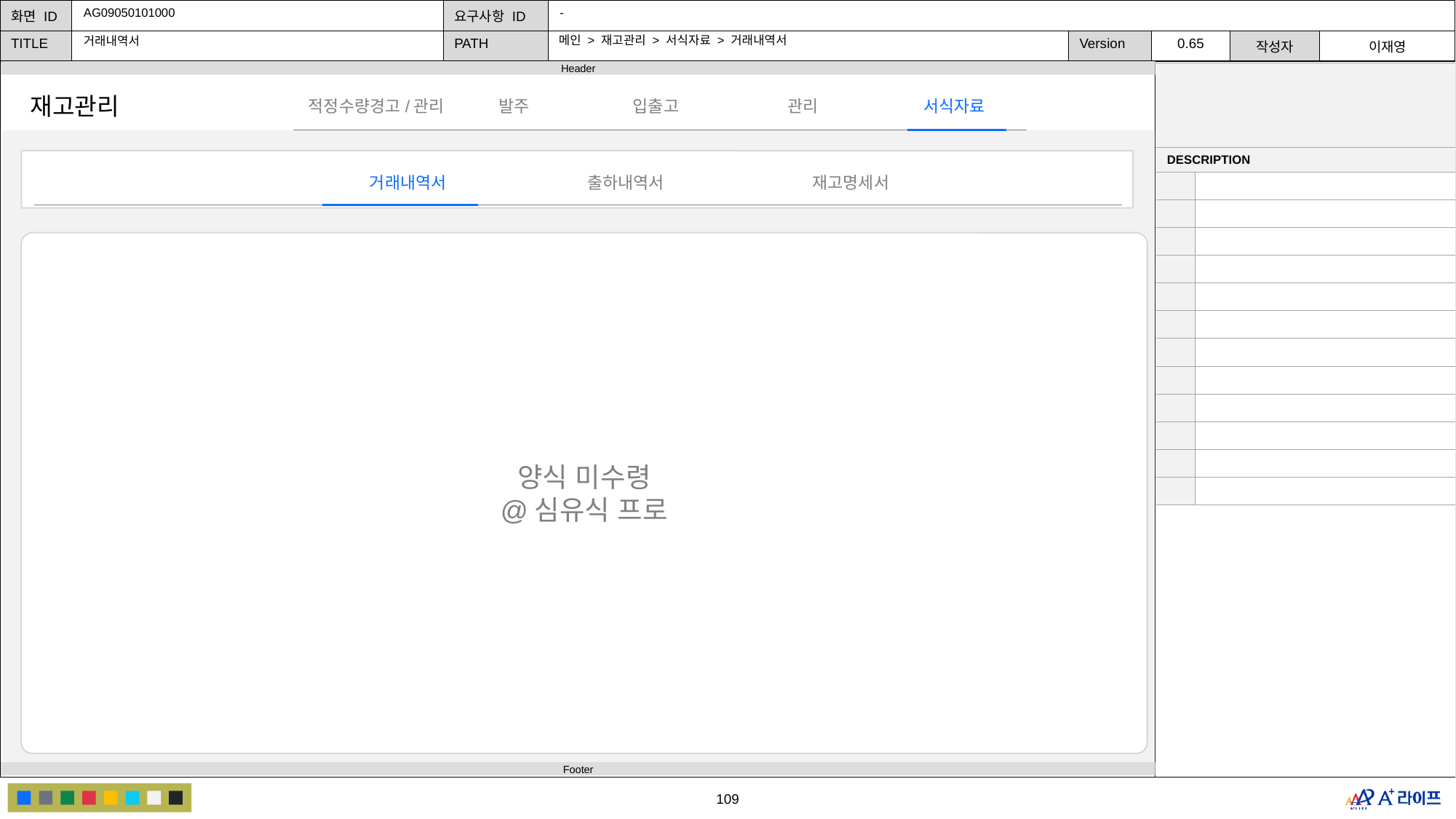

AG09050101000
-
메인 > 재고관리 > 서식자료 > 거래내역서
거래내역서
|  |  |
| --- | --- |
| DESCRIPTION |  |
|  |  |
|  |  |
|  |  |
|  |  |
|  |  |
|  |  |
|  |  |
|  |  |
|  |  |
|  |  |
|  |  |
|  |  |
재고관리
발주
관리
적정수량경고/관리
입출고
서식자료

출하내역서
거래내역서
재고명세서
양식 미수령
@심유식 프로